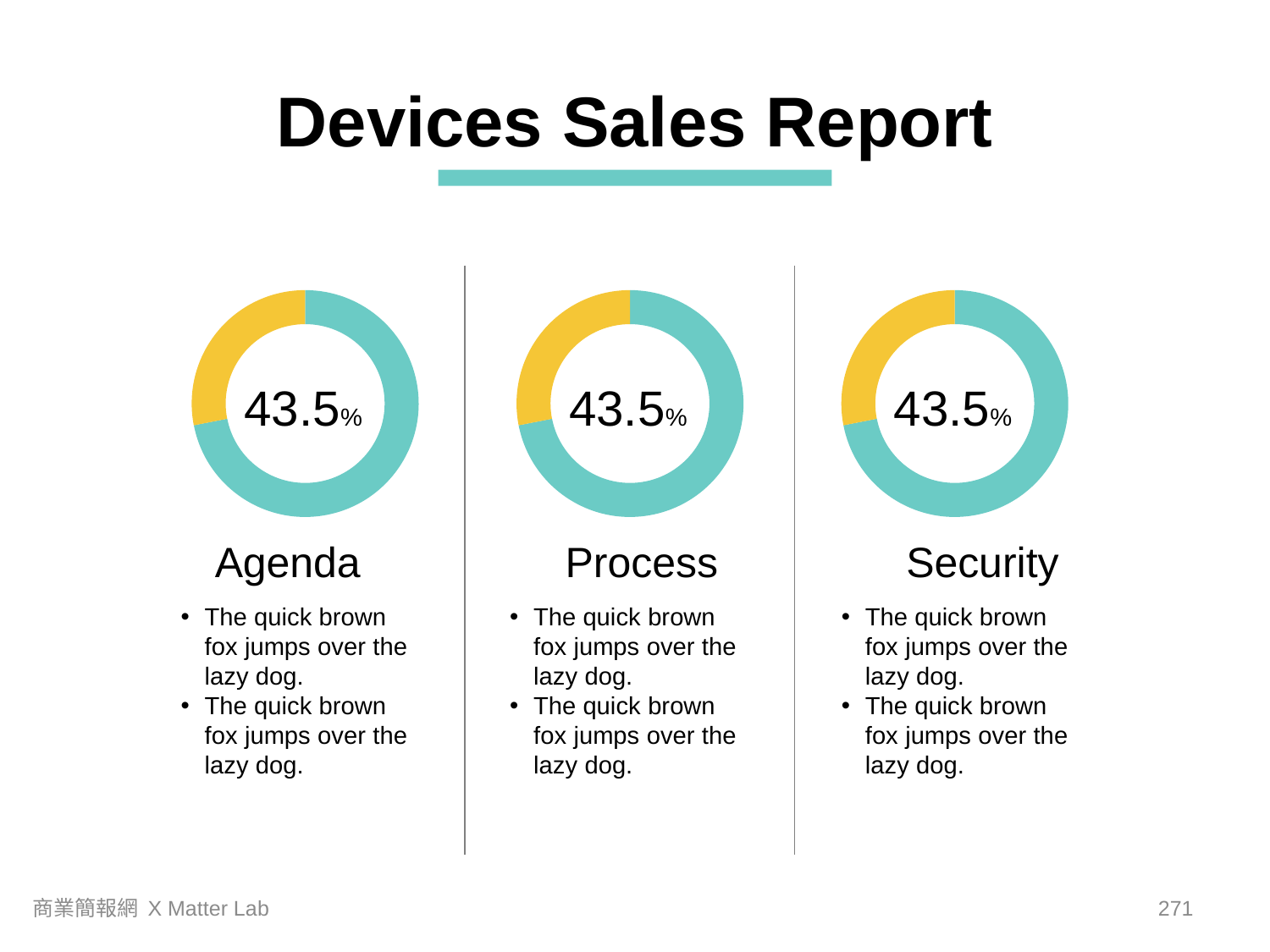

Devices Sales Report

43.5%
43.5%
43.5%
Agenda
Process
Security
The quick brown fox jumps over the lazy dog.
The quick brown fox jumps over the lazy dog.

The quick brown fox jumps over the lazy dog.
The quick brown fox jumps over the lazy dog.

The quick brown fox jumps over the lazy dog.
The quick brown fox jumps over the lazy dog.

商業簡報網 X Matter Lab
271